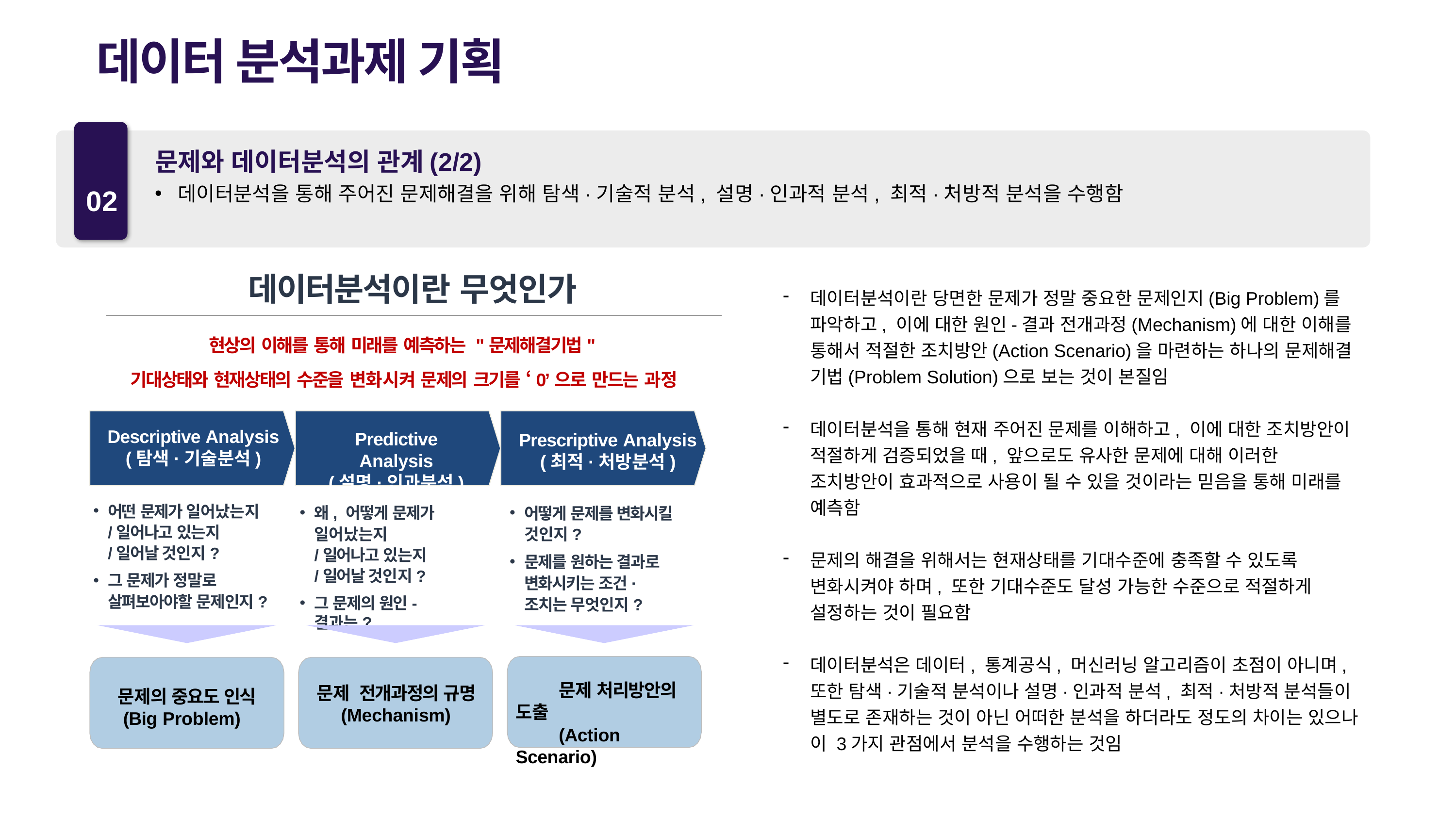

데이터 분석과제 기획

02
문제와 데이터분석의 관계(2/2)
데이터분석을 통해 주어진 문제해결을 위해 탐색·기술적 분석, 설명·인과적 분석, 최적·처방적 분석을 수행함
데이터분석이란 무엇인가
데이터분석이란 당면한 문제가 정말 중요한 문제인지(Big Problem)를 파악하고, 이에 대한 원인-결과 전개과정(Mechanism)에 대한 이해를 통해서 적절한 조치방안(Action Scenario)을 마련하는 하나의 문제해결 기법(Problem Solution)으로 보는 것이 본질임

데이터분석을 통해 현재 주어진 문제를 이해하고, 이에 대한 조치방안이 적절하게 검증되었을 때, 앞으로도 유사한 문제에 대해 이러한 조치방안이 효과적으로 사용이 될 수 있을 것이라는 믿음을 통해 미래를 예측함

문제의 해결을 위해서는 현재상태를 기대수준에 충족할 수 있도록 변화시켜야 하며, 또한 기대수준도 달성 가능한 수준으로 적절하게 설정하는 것이 필요함

데이터분석은 데이터, 통계공식, 머신러닝 알고리즘이 초점이 아니며, 또한 탐색·기술적 분석이나 설명·인과적 분석, 최적·처방적 분석들이 별도로 존재하는 것이 아닌 어떠한 분석을 하더라도 정도의 차이는 있으나 이 3가지 관점에서 분석을 수행하는 것임

현상의 이해를 통해 미래를 예측하는 "문제해결기법"
기대상태와 현재상태의 수준을 변화시켜 문제의 크기를 ‘0’으로 만드는 과정

Descriptive Analysis
(탐색·기술분석)
Predictive Analysis
(설명·인과분석)
Prescriptive Analysis
(최적·처방분석)
왜, 어떻게 문제가 일어났는지
/일어나고 있는지
/일어날 것인지?
그 문제의 원인-결과는?
어떤 문제가 일어났는지
/일어나고 있는지
/일어날 것인지?
그 문제가 정말로 살펴보아야할 문제인지?
어떻게 문제를 변화시킬 것인지?
문제를 원하는 결과로 변화시키는 조건·조치는 무엇인지?

문제 처리방안의 도출
(Action Scenario)
문제 전개과정의 규명 (Mechanism)
문제의 중요도 인식
(Big Problem)